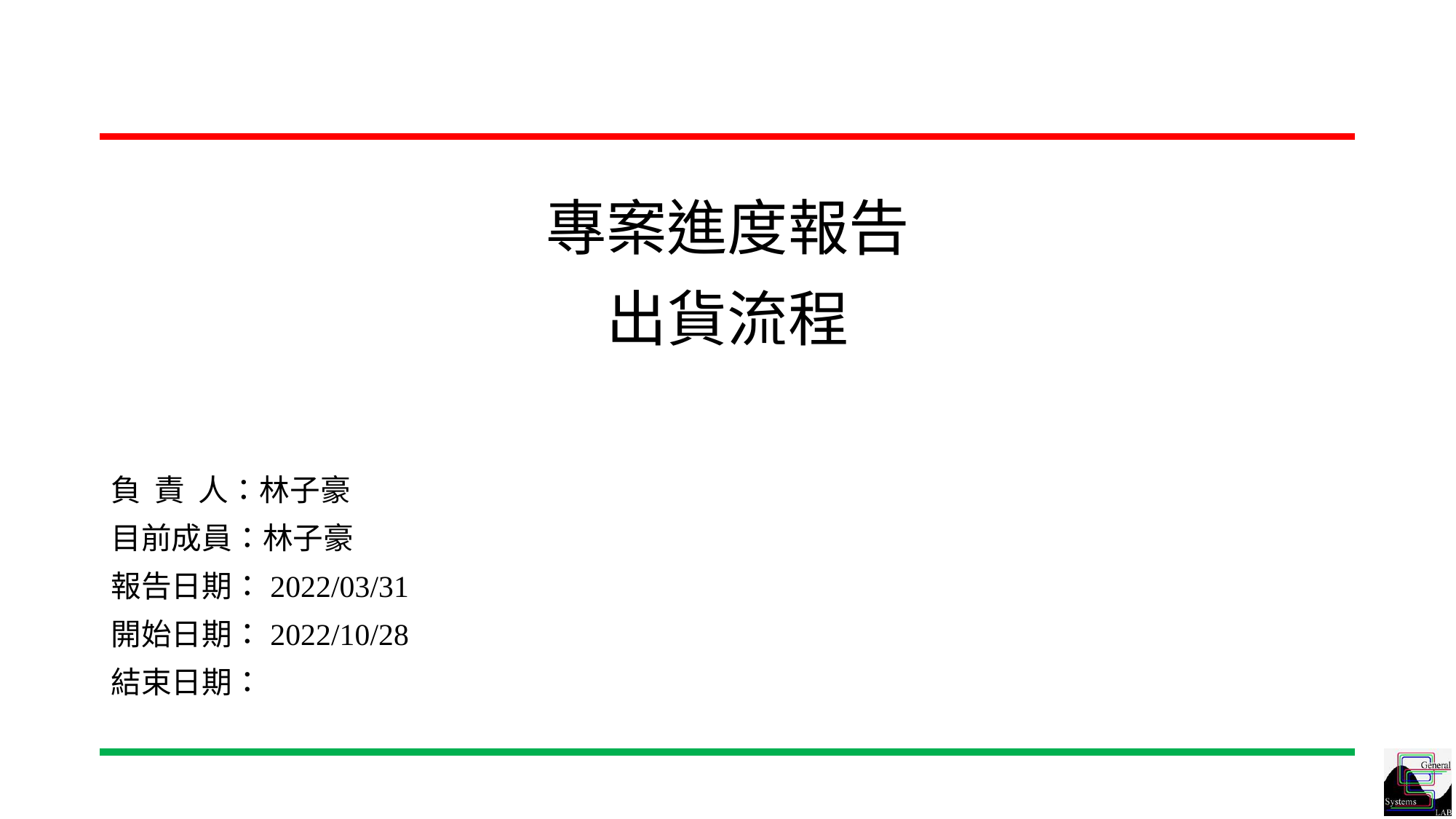

# 專案進度報告 出貨流程
負  責  人：林子豪
目前成員：林子豪
報告日期：2022/03/31
開始日期：2022/10/28
結束日期：